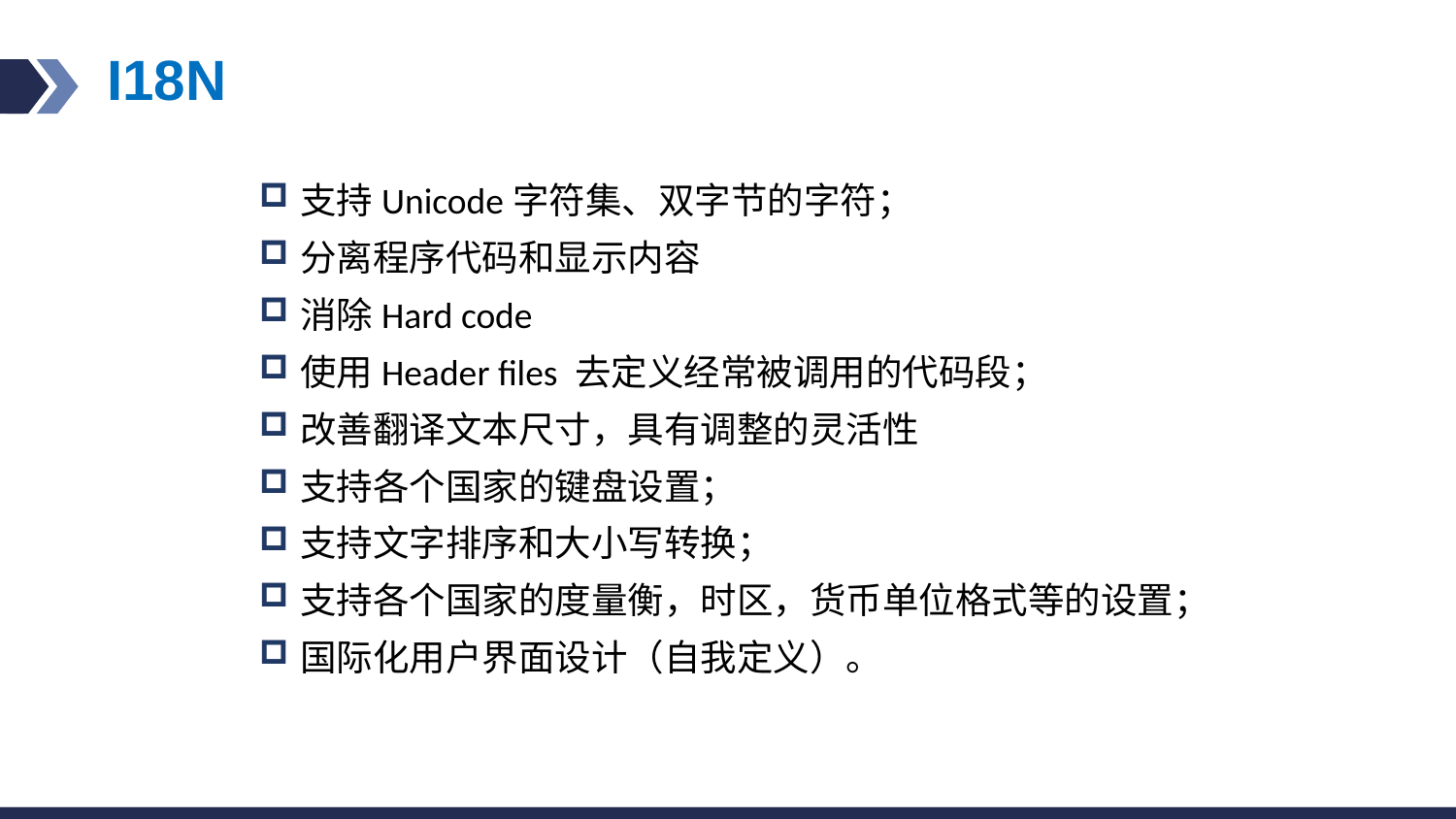

# I18N
支持Unicode字符集、双字节的字符；
分离程序代码和显示内容
消除Hard code
使用Header files 去定义经常被调用的代码段；
改善翻译文本尺寸，具有调整的灵活性
支持各个国家的键盘设置；
支持文字排序和大小写转换；
支持各个国家的度量衡，时区，货币单位格式等的设置；
国际化用户界面设计（自我定义）。